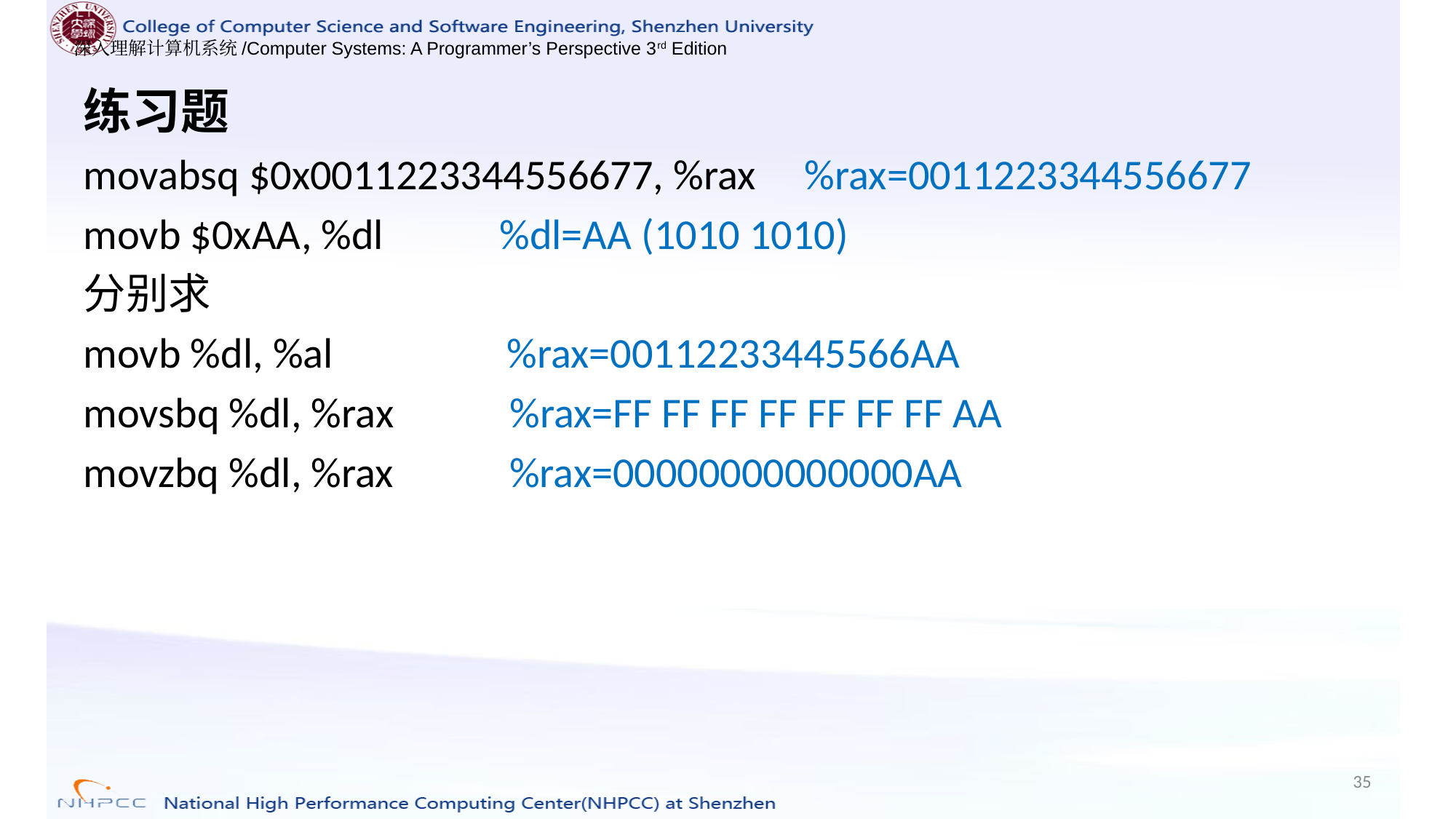

练习题
movabsq $0x0011223344556677, %rax     %rax=0011223344556677
movb $0xAA, %dl            %dl=AA (1010 1010)
分别求
movb %dl, %al                  %rax=00112233445566AA
movsbq %dl, %rax            %rax=FF FF FF FF FF FF FF AA
movzbq %dl, %rax            %rax=00000000000000AA

35